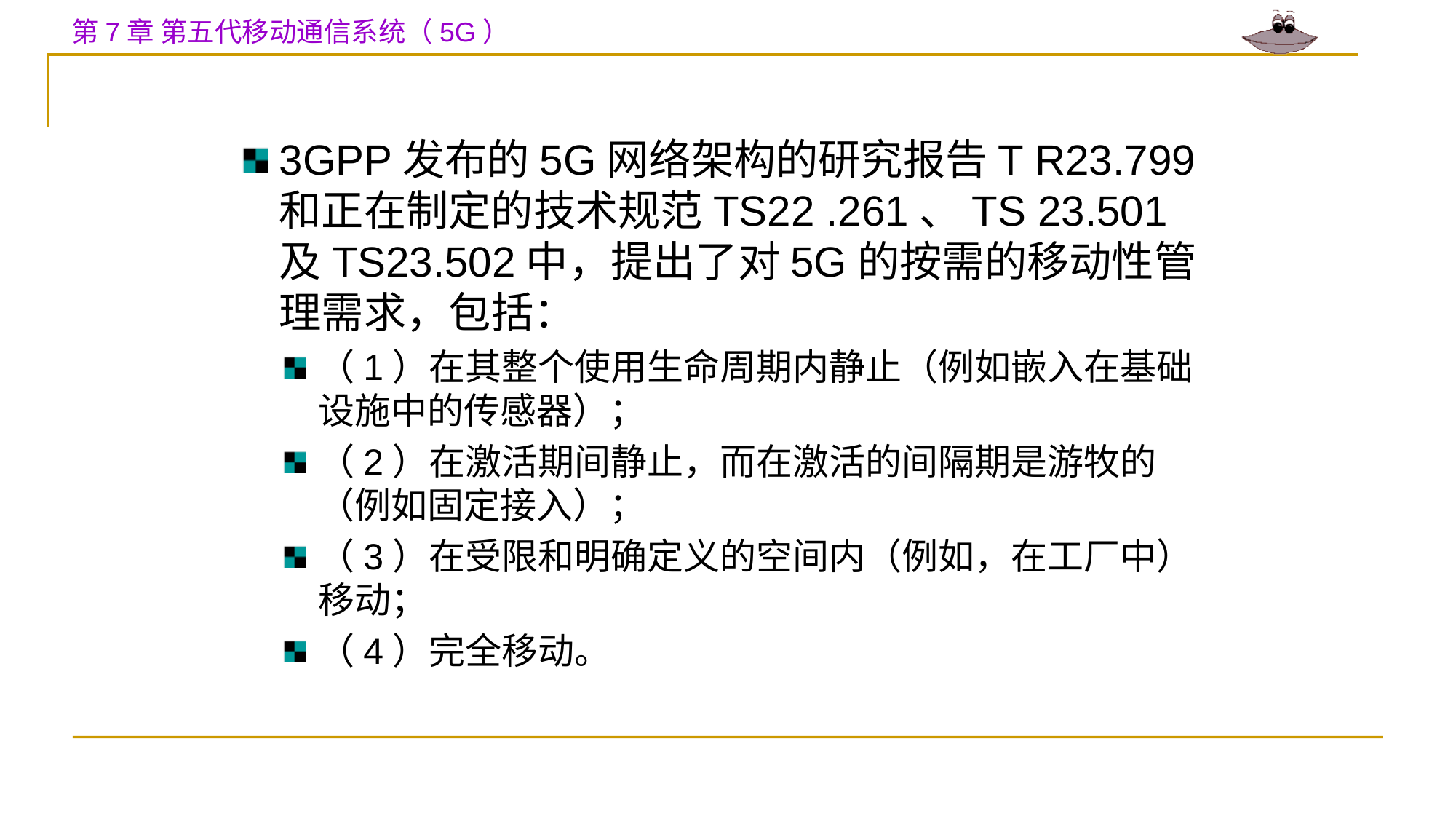

3GPP发布的5G网络架构的研究报告T R23.799 和正在制定的技术规范TS22 .261、TS 23.501及TS23.502中，提出了对5G的按需的移动性管理需求，包括：
（1）在其整个使用生命周期内静止（例如嵌入在基础设施中的传感器）；
（2）在激活期间静止，而在激活的间隔期是游牧的（例如固定接入）；
（3）在受限和明确定义的空间内（例如，在工厂中）移动；
（4）完全移动。